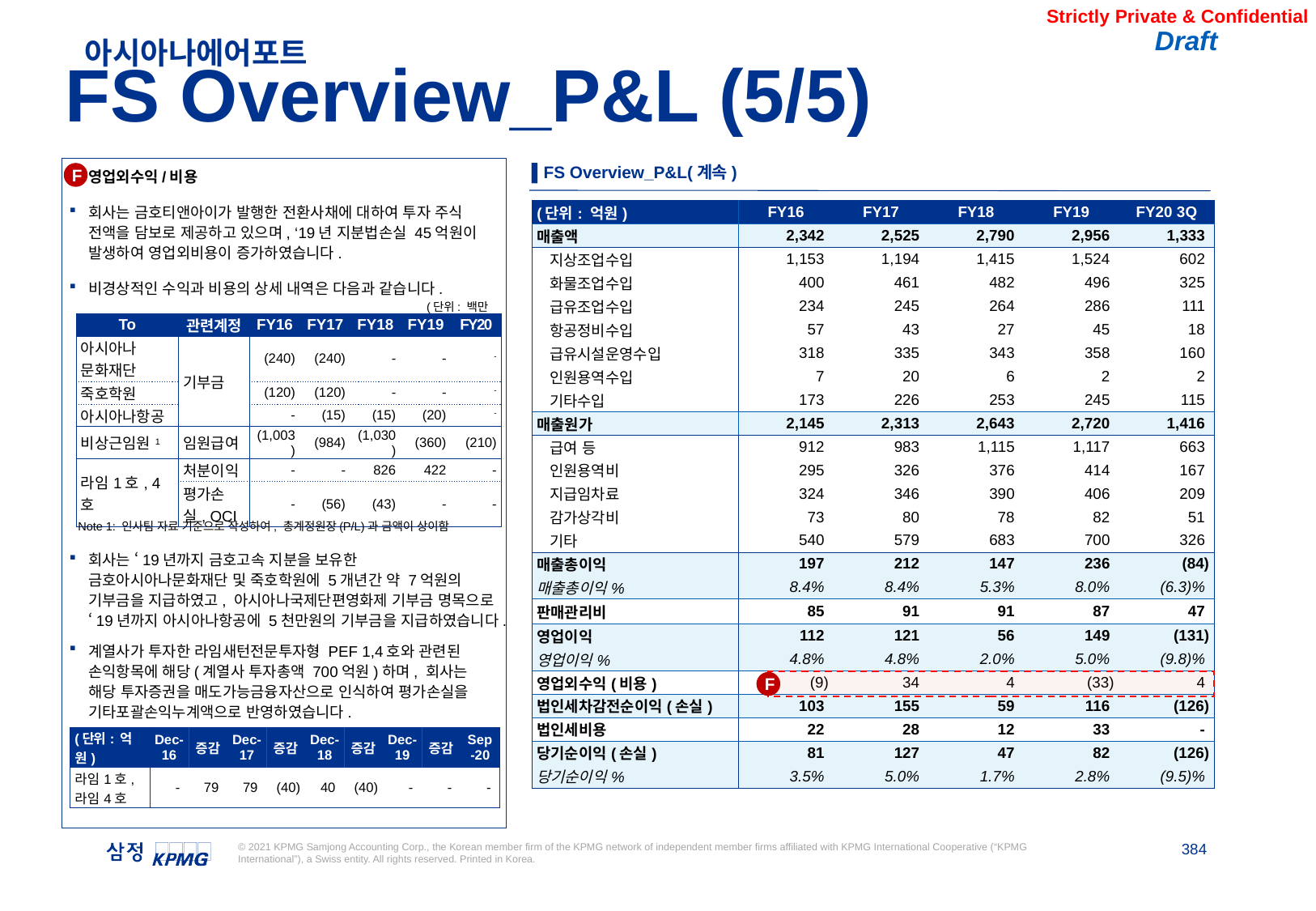

아시아나에어포트
FS Overview_P&L (5/5)
▌FS Overview_P&L(계속)

영업외수익/비용
회사는 금호티앤아이가 발행한 전환사채에 대하여 투자 주식 전액을 담보로 제공하고 있으며, ‘19년 지분법손실 45억원이 발생하여 영업외비용이 증가하였습니다.
비경상적인 수익과 비용의 상세 내역은 다음과 같습니다.

회사는 ‘19년까지 금호고속 지분을 보유한 금호아시아나문화재단 및 죽호학원에 5개년간 약 7억원의 기부금을 지급하였고, 아시아나국제단편영화제 기부금 명목으로 ‘19년까지 아시아나항공에 5천만원의 기부금을 지급하였습니다.
계열사가 투자한 라임새턴전문투자형 PEF 1,4호와 관련된 손익항목에 해당(계열사 투자총액 700억원)하며, 회사는 해당 투자증권을 매도가능금융자산으로 인식하여 평가손실을 기타포괄손익누계액으로 반영하였습니다.

F
| (단위: 억원) | FY16 | FY17 | FY18 | FY19 | FY20 3Q |
| --- | --- | --- | --- | --- | --- |
| 매출액 | 2,342 | 2,525 | 2,790 | 2,956 | 1,333 |
| 지상조업수입 | 1,153 | 1,194 | 1,415 | 1,524 | 602 |
| 화물조업수입 | 400 | 461 | 482 | 496 | 325 |
| 급유조업수입 | 234 | 245 | 264 | 286 | 111 |
| 항공정비수입 | 57 | 43 | 27 | 45 | 18 |
| 급유시설운영수입 | 318 | 335 | 343 | 358 | 160 |
| 인원용역수입 | 7 | 20 | 6 | 2 | 2 |
| 기타수입 | 173 | 226 | 253 | 245 | 115 |
| 매출원가 | 2,145 | 2,313 | 2,643 | 2,720 | 1,416 |
| 급여 등 | 912 | 983 | 1,115 | 1,117 | 663 |
| 인원용역비 | 295 | 326 | 376 | 414 | 167 |
| 지급임차료 | 324 | 346 | 390 | 406 | 209 |
| 감가상각비 | 73 | 80 | 78 | 82 | 51 |
| 기타 | 540 | 579 | 683 | 700 | 326 |
| 매출총이익 | 197 | 212 | 147 | 236 | (84) |
| 매출총이익% | 8.4% | 8.4% | 5.3% | 8.0% | (6.3)% |
| 판매관리비 | 85 | 91 | 91 | 87 | 47 |
| 영업이익 | 112 | 121 | 56 | 149 | (131) |
| 영업이익% | 4.8% | 4.8% | 2.0% | 5.0% | (9.8)% |
| 영업외수익(비용) | (9) | 34 | 4 | (33) | 4 |
| 법인세차감전순이익(손실) | 103 | 155 | 59 | 116 | (126) |
| 법인세비용 | 22 | 28 | 12 | 33 | - |
| 당기순이익(손실) | 81 | 127 | 47 | 82 | (126) |
| 당기순이익% | 3.5% | 5.0% | 1.7% | 2.8% | (9.5)% |
(단위: 백만원)
| To | 관련계정 | FY16 | FY17 | FY18 | FY19 | FY20 |
| --- | --- | --- | --- | --- | --- | --- |
| 아시아나 문화재단 | 기부금 | (240) | (240) | - | - | - |
| 죽호학원 |  | (120) | (120) | - | - | - |
| 아시아나항공 |  | - | (15) | (15) | (20) | - |
| 비상근임원1 | 임원급여 | (1,003) | (984) | (1,030) | (360) | (210) |
| 라임1호, 4호 | 처분이익 | - | - | 826 | 422 | - |
|  | 평가손실, OCI | - | (56) | (43) | - | - |
Note 1: 인사팀 자료 기준으로 작성하여, 총계정원장(P/L)과 금액이 상이함

F
| (단위: 억원) | Dec-16 | 증감 | Dec-17 | 증감 | Dec-18 | 증감 | Dec-19 | 증감 | Sep-20 |
| --- | --- | --- | --- | --- | --- | --- | --- | --- | --- |
| 라임1호, 라임4호 | - | 79 | 79 | (40) | 40 | (40) | - | - | - |